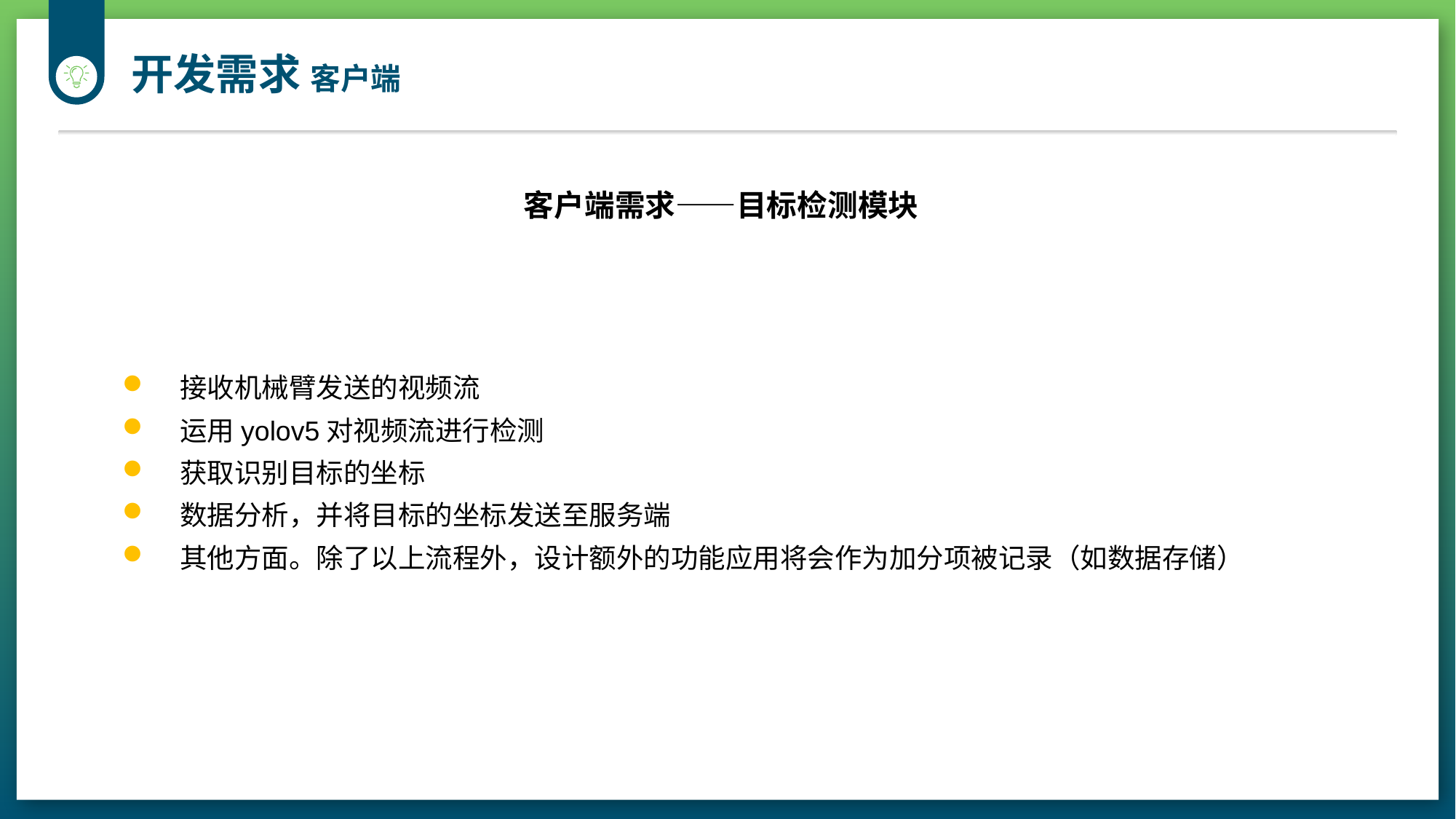

开发需求 客户端

客户端需求——目标检测模块

接收机械臂发送的视频流
运用yolov5对视频流进行检测
获取识别目标的坐标
数据分析，并将目标的坐标发送至服务端
其他方面。除了以上流程外，设计额外的功能应用将会作为加分项被记录（如数据存储）